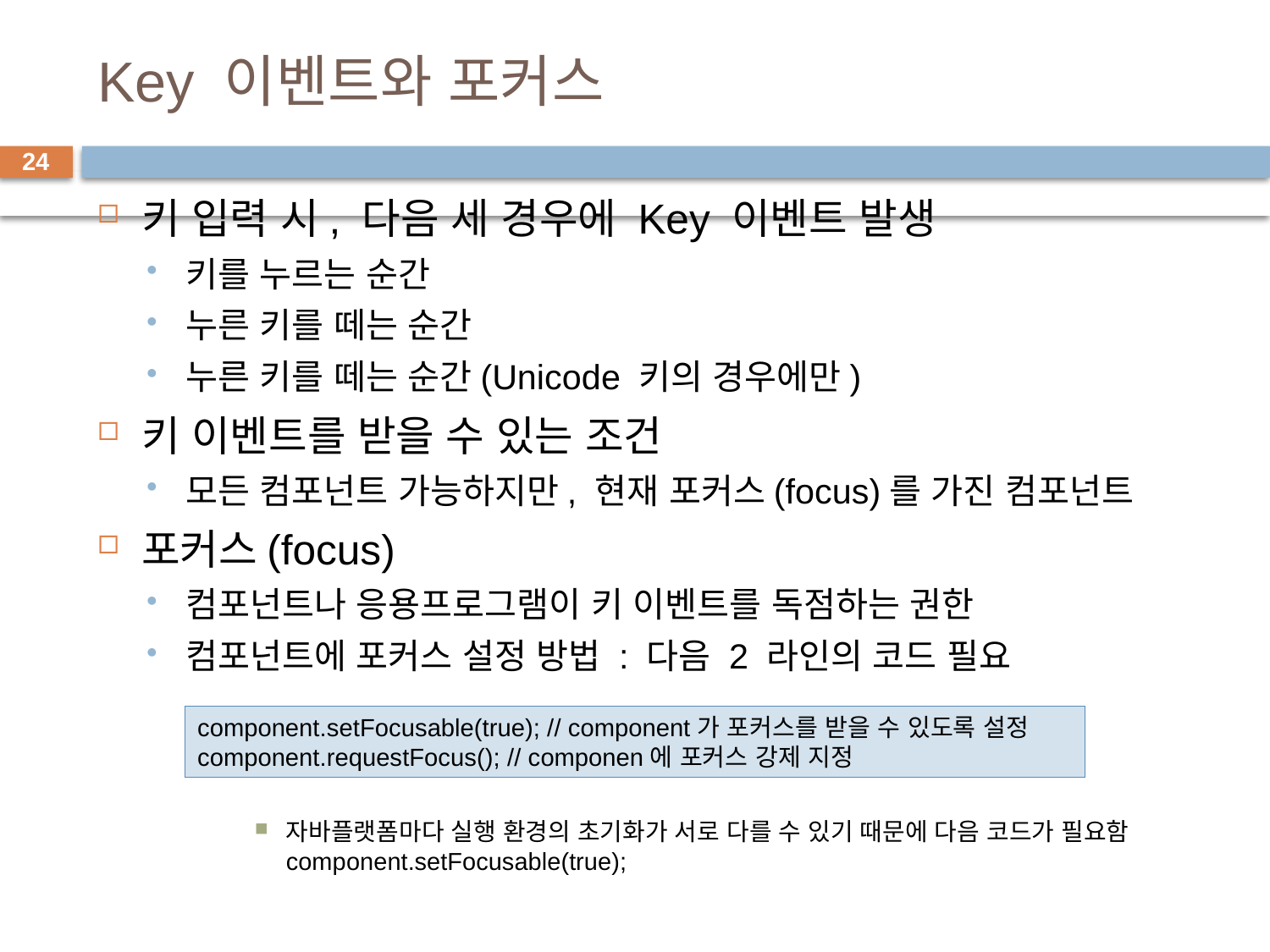

# Key 이벤트와 포커스
24
키 입력 시, 다음 세 경우에 Key 이벤트 발생
키를 누르는 순간
누른 키를 떼는 순간
누른 키를 떼는 순간(Unicode 키의 경우에만)
키 이벤트를 받을 수 있는 조건
모든 컴포넌트 가능하지만, 현재 포커스(focus)를 가진 컴포넌트
포커스(focus)
컴포넌트나 응용프로그램이 키 이벤트를 독점하는 권한
컴포넌트에 포커스 설정 방법 : 다음 2 라인의 코드 필요

자바플랫폼마다 실행 환경의 초기화가 서로 다를 수 있기 때문에 다음 코드가 필요함component.setFocusable(true);
component.setFocusable(true); // component가 포커스를 받을 수 있도록 설정
component.requestFocus(); // componen에 포커스 강제 지정